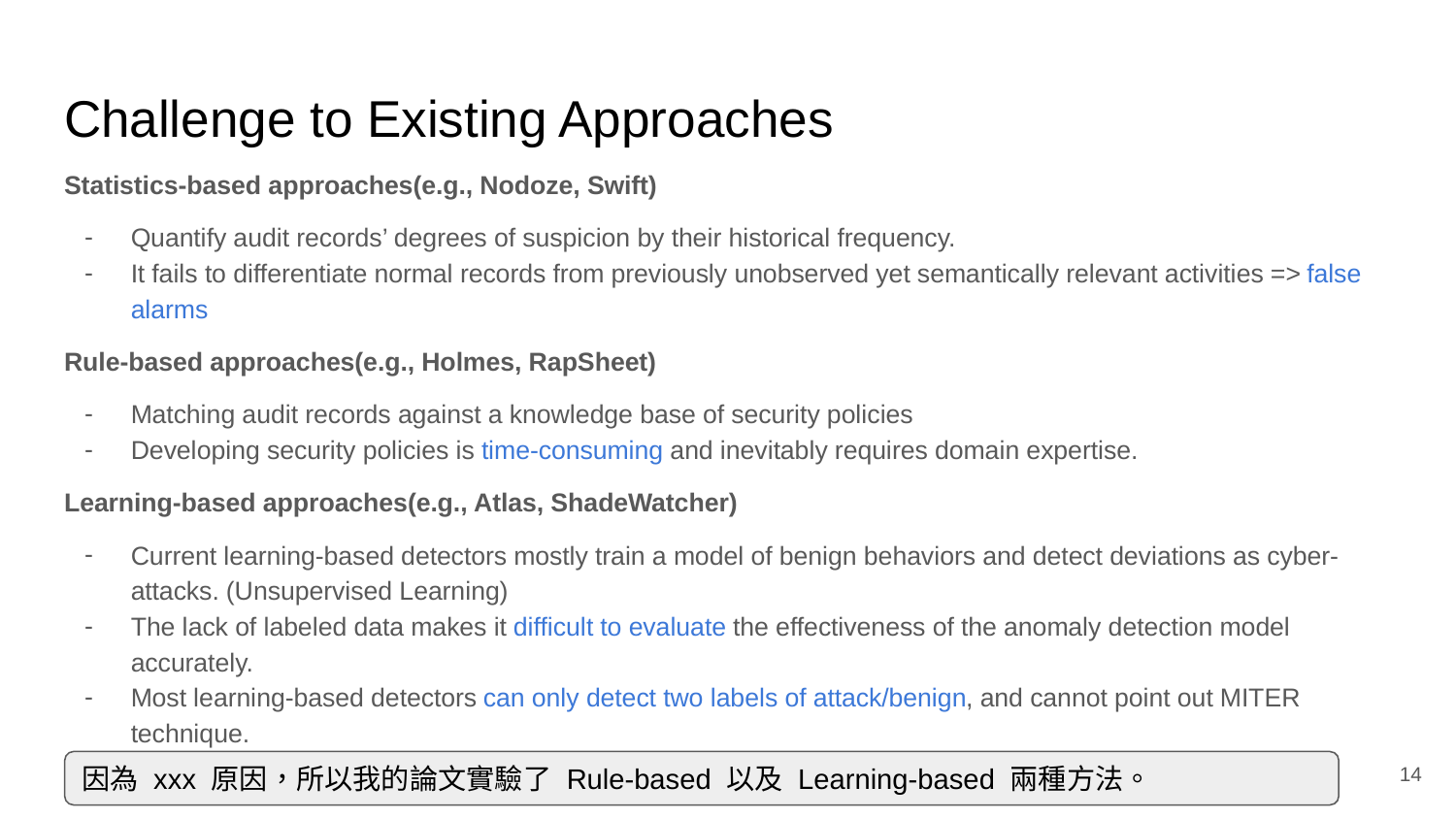

# Challenge to Existing Approaches
Statistics-based approaches(e.g., Nodoze, Swift)
Quantify audit records’ degrees of suspicion by their historical frequency.
It fails to differentiate normal records from previously unobserved yet semantically relevant activities => false alarms
Rule-based approaches(e.g., Holmes, RapSheet)
Matching audit records against a knowledge base of security policies
Developing security policies is time-consuming and inevitably requires domain expertise.
Learning-based approaches(e.g., Atlas, ShadeWatcher)
Current learning-based detectors mostly train a model of benign behaviors and detect deviations as cyber-attacks. (Unsupervised Learning)
The lack of labeled data makes it difficult to evaluate the effectiveness of the anomaly detection model accurately.
Most learning-based detectors can only detect two labels of attack/benign, and cannot point out MITER technique.
14
因為 xxx 原因，所以我的論文實驗了 Rule-based 以及 Learning-based 兩種方法。